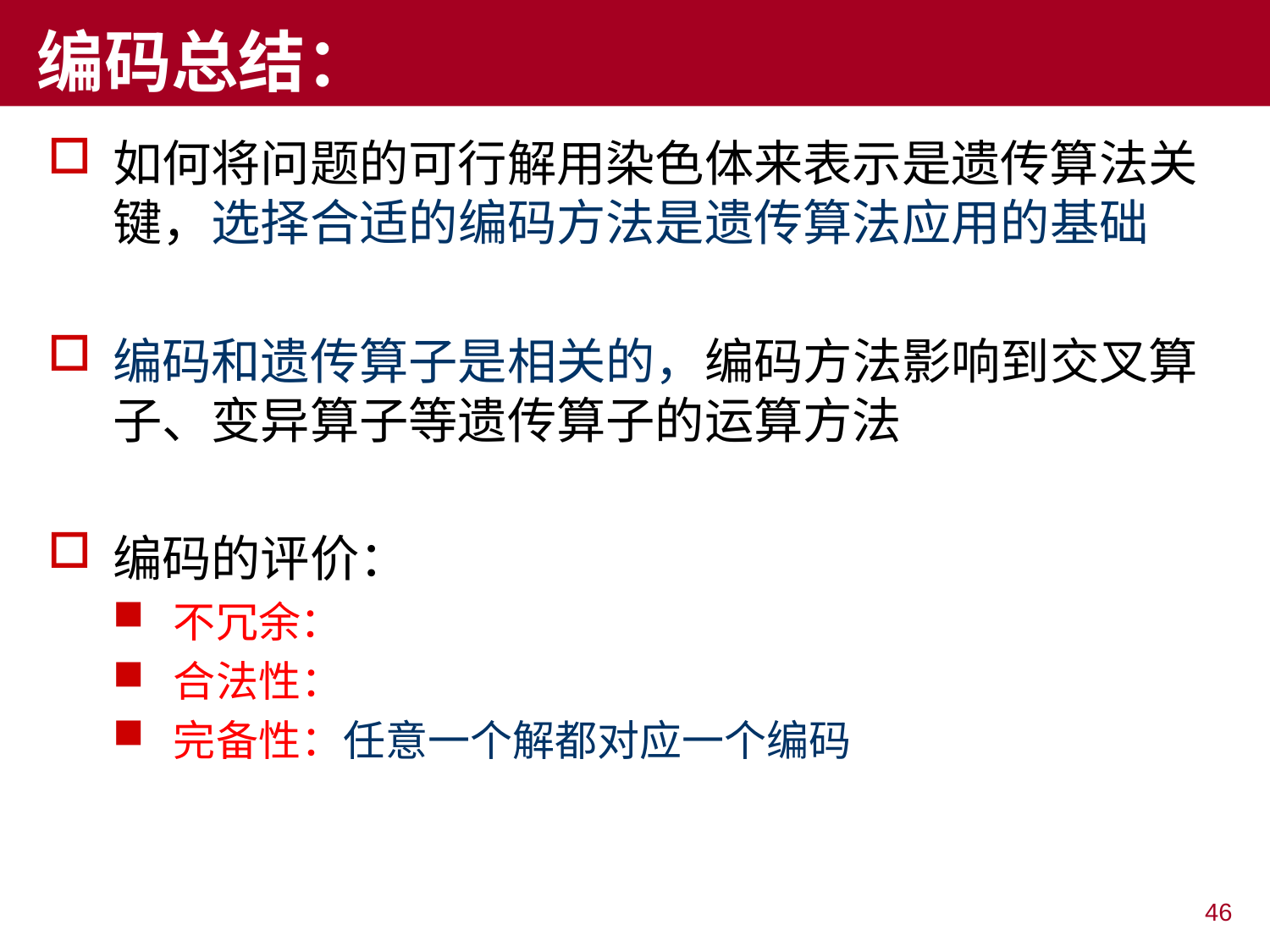

# 编码总结：
如何将问题的可行解用染色体来表示是遗传算法关键，选择合适的编码方法是遗传算法应用的基础

编码和遗传算子是相关的，编码方法影响到交叉算子、变异算子等遗传算子的运算方法

编码的评价：
不冗余：
合法性：
完备性：任意一个解都对应一个编码
46